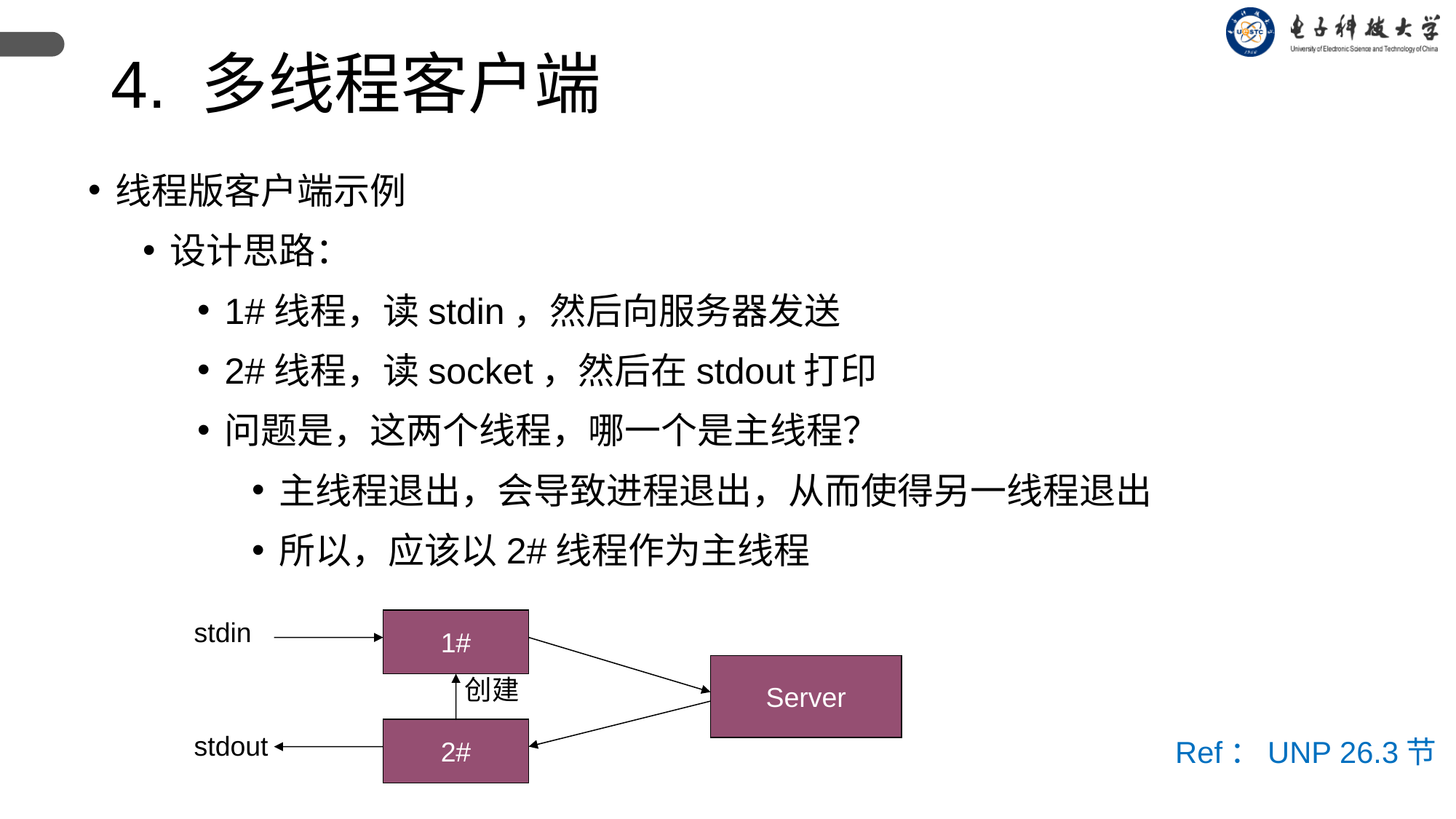

4. 多线程客户端

线程版客户端示例
设计思路：
1#线程，读stdin，然后向服务器发送
2#线程，读socket，然后在stdout打印
问题是，这两个线程，哪一个是主线程？
主线程退出，会导致进程退出，从而使得另一线程退出
所以，应该以2#线程作为主线程
1#
stdin

Server
创建

2#
stdout

Ref：UNP 26.3节